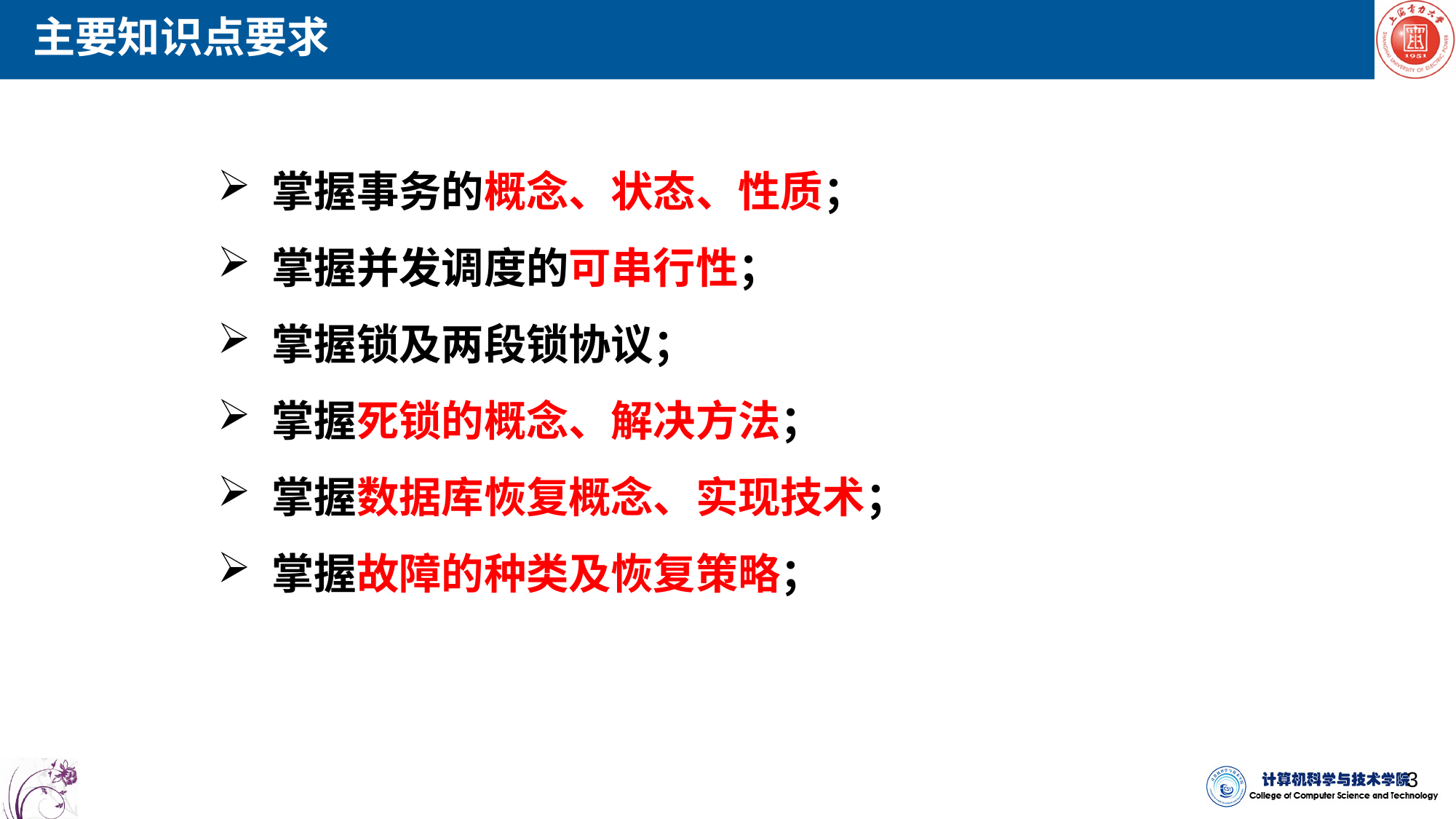

主要知识点要求
掌握事务的概念、状态、性质；
掌握并发调度的可串行性；
掌握锁及两段锁协议；
掌握死锁的概念、解决方法；
掌握数据库恢复概念、实现技术；
掌握故障的种类及恢复策略；

3